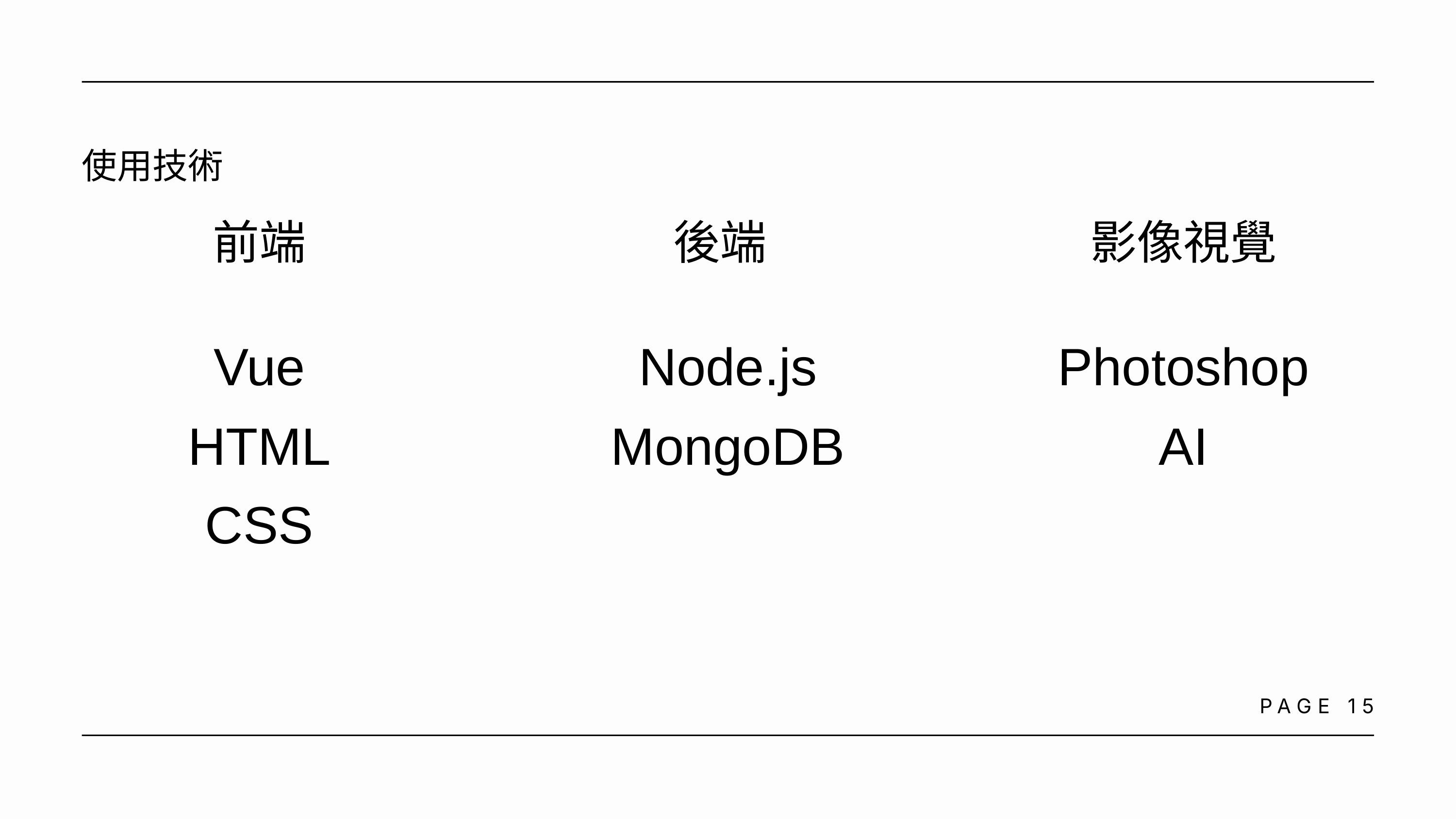

使用技術
前端
影像視覺
後端
Vue
Node.js
Photoshop
HTML
MongoDB
AI
CSS
PAGE 15